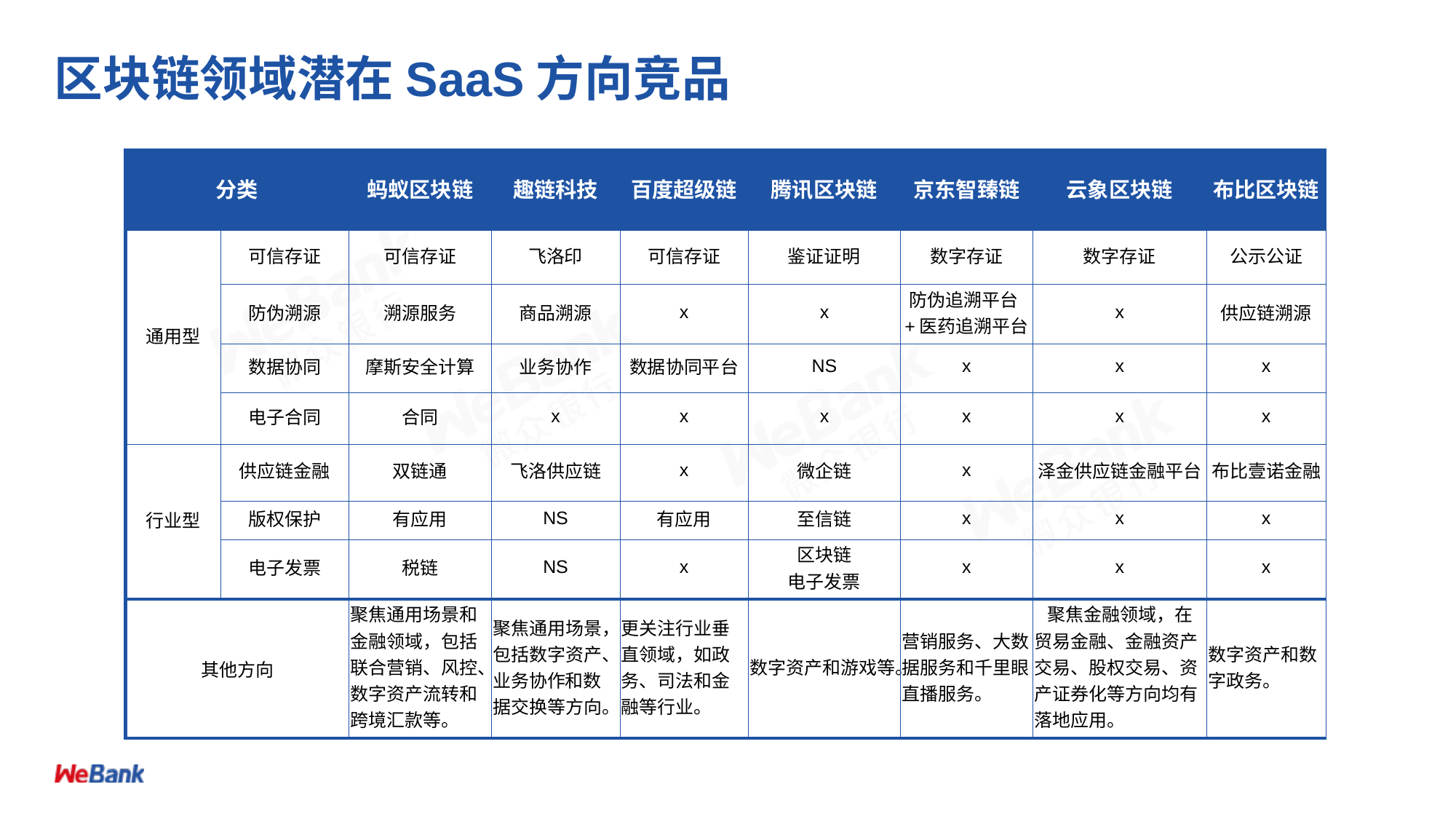

# 区块链领域潜在SaaS方向竞品
| 分类 |  | 蚂蚁区块链 | 趣链科技 | 百度超级链 | 腾讯区块链 | 京东智臻链 | 云象区块链 | 布比区块链 |
| --- | --- | --- | --- | --- | --- | --- | --- | --- |
| 通用型 | 可信存证 | 可信存证 | 飞洛印 | 可信存证 | 鉴证证明 | 数字存证 | 数字存证 | 公示公证 |
|  | 防伪溯源 | 溯源服务 | 商品溯源 | x | x | 防伪追溯平台+医药追溯平台 | x | 供应链溯源 |
|  | 数据协同 | 摩斯安全计算 | 业务协作 | 数据协同平台 | NS | x | x | x |
|  | 电子合同 | 合同 | x | x | x | x | x | x |
| 行业型 | 供应链金融 | 双链通 | 飞洛供应链 | x | 微企链 | x | 泽金供应链金融平台 | 布比壹诺金融 |
|  | 版权保护 | 有应用 | NS | 有应用 | 至信链 | x | x | x |
|  | 电子发票 | 税链 | NS | x | 区块链 电子发票 | x | x | x |
| 其他方向 |  | 聚焦通用场景和金融领域，包括联合营销、风控、数字资产流转和跨境汇款等。 | 聚焦通用场景，包括数字资产、业务协作和数据交换等方向。 | 更关注行业垂直领域，如政务、司法和金融等行业。 | 数字资产和游戏等。 | 营销服务、大数据服务和千里眼直播服务。 | 聚焦金融领域，在贸易金融、金融资产交易、股权交易、资产证券化等方向均有落地应用。 | 数字资产和数字政务。 |
23